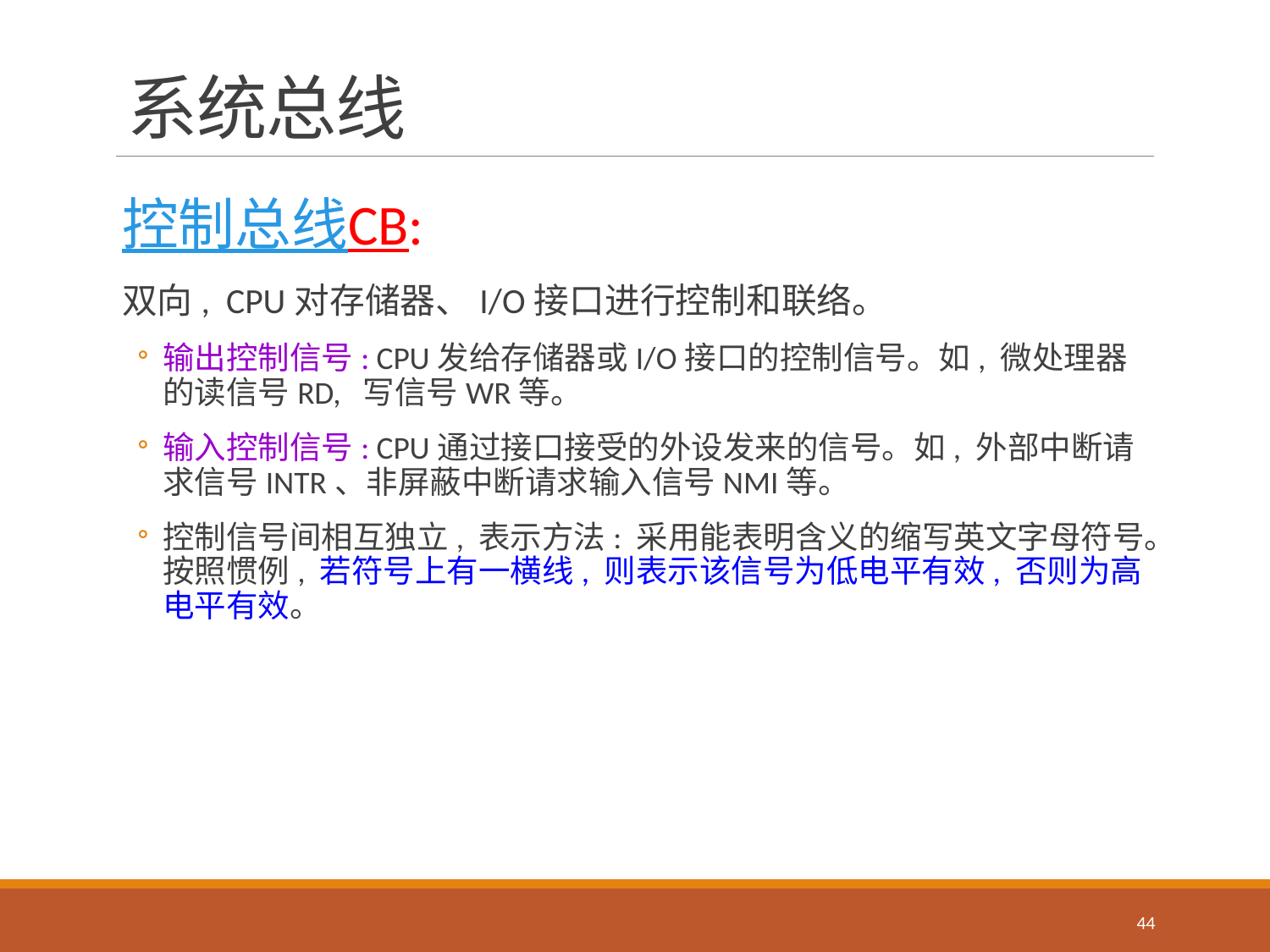

# 系统总线
控制总线CB:
双向,  CPU对存储器、I/O接口进行控制和联络。
输出控制信号: CPU发给存储器或I/O接口的控制信号。如, 微处理器的读信号RD,  写信号WR等。
输入控制信号: CPU通过接口接受的外设发来的信号。如, 外部中断请求信号INTR、非屏蔽中断请求输入信号NMI等。
控制信号间相互独立, 表示方法: 采用能表明含义的缩写英文字母符号。按照惯例, 若符号上有一横线, 则表示该信号为低电平有效, 否则为高电平有效。
44